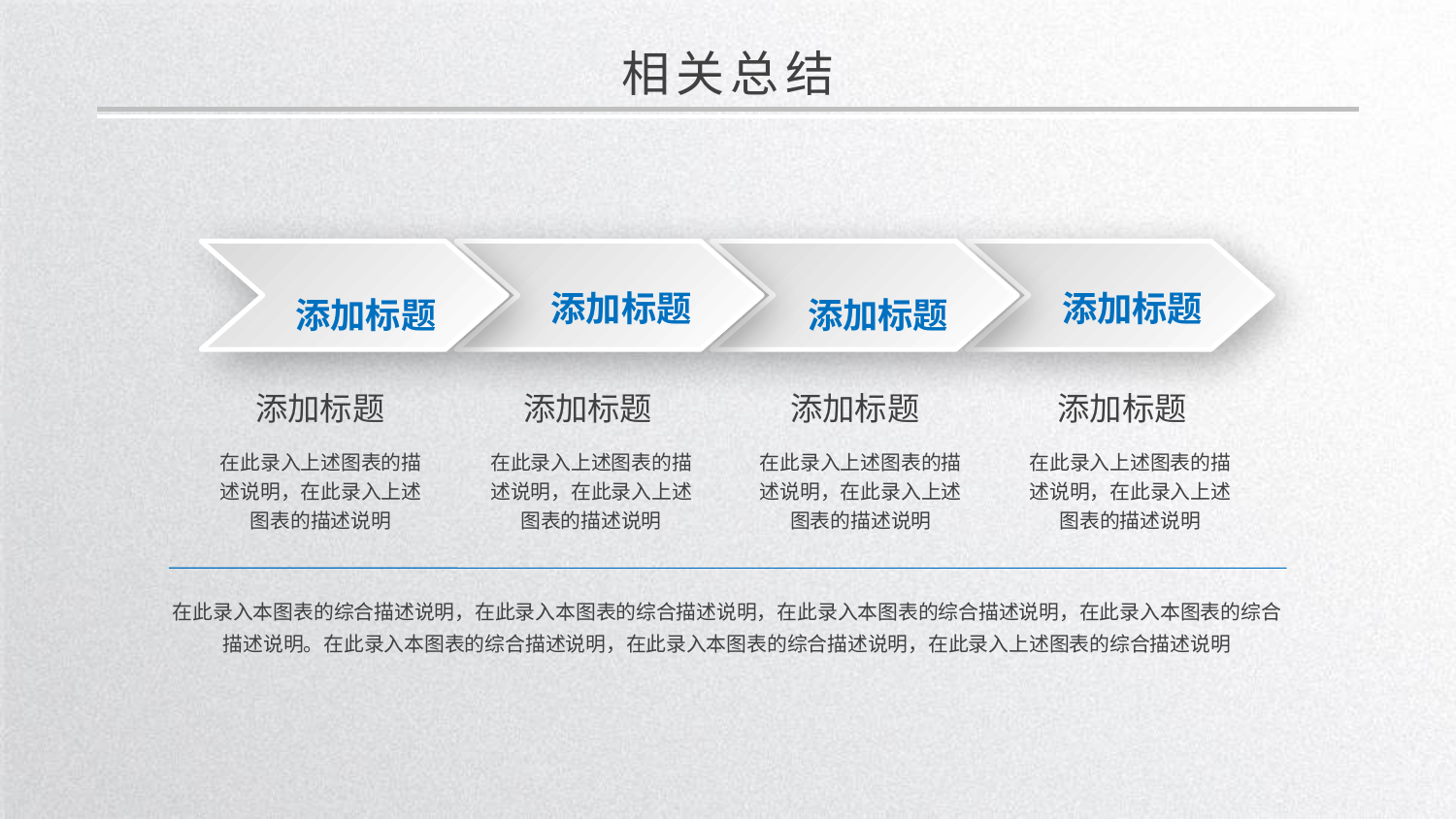

相关总结

添加标题

添加标题

添加标题

添加标题
添加标题
添加标题
添加标题
添加标题
在此录入上述图表的描述说明，在此录入上述图表的描述说明
在此录入上述图表的描述说明，在此录入上述图表的描述说明
在此录入上述图表的描述说明，在此录入上述图表的描述说明
在此录入上述图表的描述说明，在此录入上述图表的描述说明

在此录入本图表的综合描述说明，在此录入本图表的综合描述说明，在此录入本图表的综合描述说明，在此录入本图表的综合描述说明。在此录入本图表的综合描述说明，在此录入本图表的综合描述说明，在此录入上述图表的综合描述说明